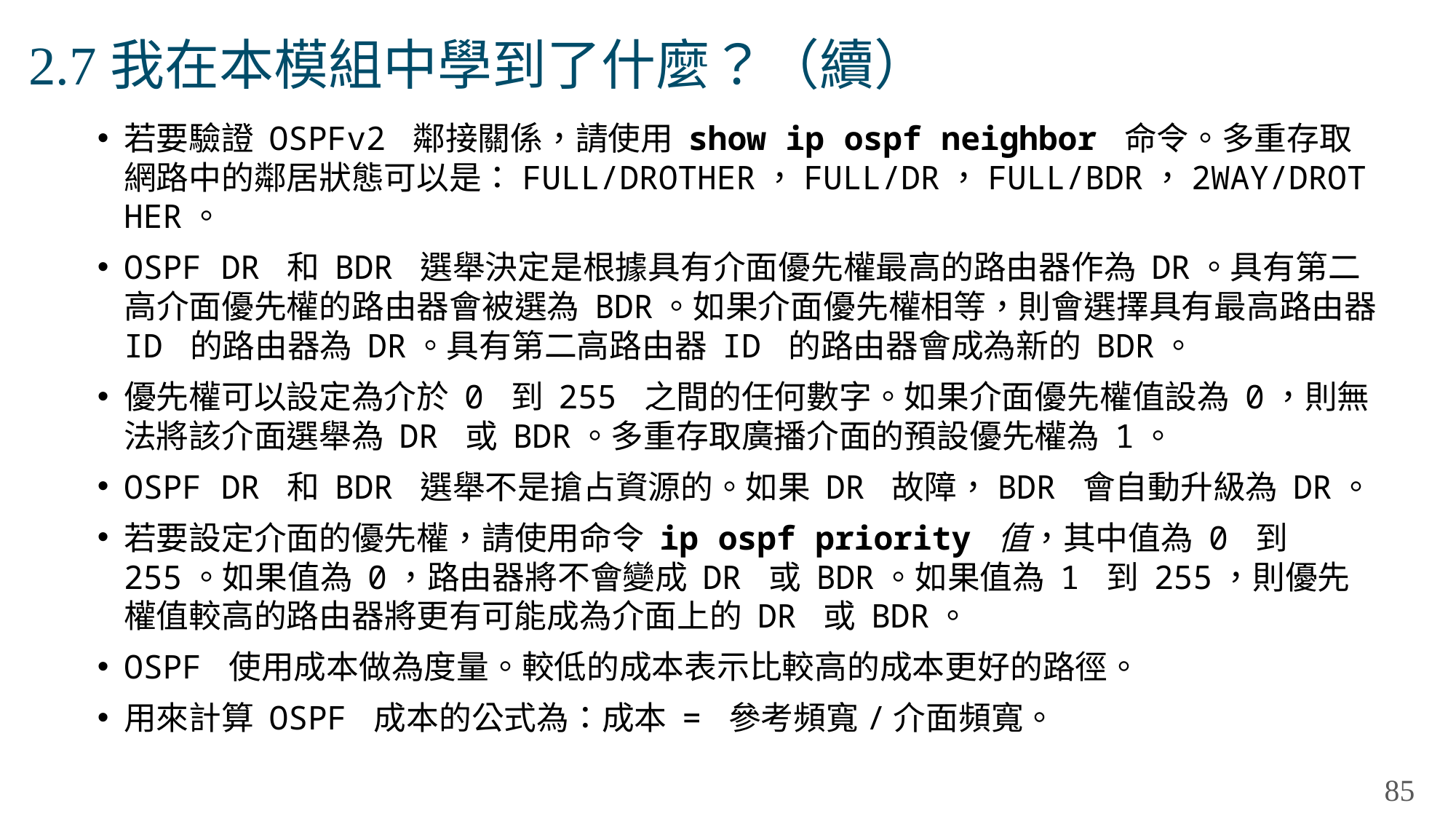

# 2.7我在本模組中學到了什麼？（續）
若要驗證 OSPFv2 鄰接關係，請使用 show ip ospf neighbor 命令。多重存取網路中的鄰居狀態可以是：FULL/DROTHER，FULL/DR，FULL/BDR，2WAY/DROTHER。
OSPF DR 和 BDR 選舉決定是根據具有介面優先權最高的路由器作為 DR。具有第二高介面優先權的路由器會被選為 BDR。如果介面優先權相等，則會選擇具有最高路由器 ID 的路由器為 DR。具有第二高路由器 ID 的路由器會成為新的 BDR。
優先權可以設定為介於 0 到 255 之間的任何數字。如果介面優先權值設為 0，則無法將該介面選舉為 DR 或 BDR。多重存取廣播介面的預設優先權為 1。
OSPF DR 和 BDR 選舉不是搶占資源的。如果 DR 故障，BDR 會自動升級為 DR。
若要設定介面的優先權，請使用命令 ip ospf priority 值，其中值為 0 到 255。如果值為 0，路由器將不會變成 DR 或 BDR。如果值為 1 到 255，則優先權值較高的路由器將更有可能成為介面上的 DR 或 BDR。
OSPF 使用成本做為度量。較低的成本表示比較高的成本更好的路徑。
用來計算 OSPF 成本的公式為：成本 = 參考頻寬/介面頻寬。
85